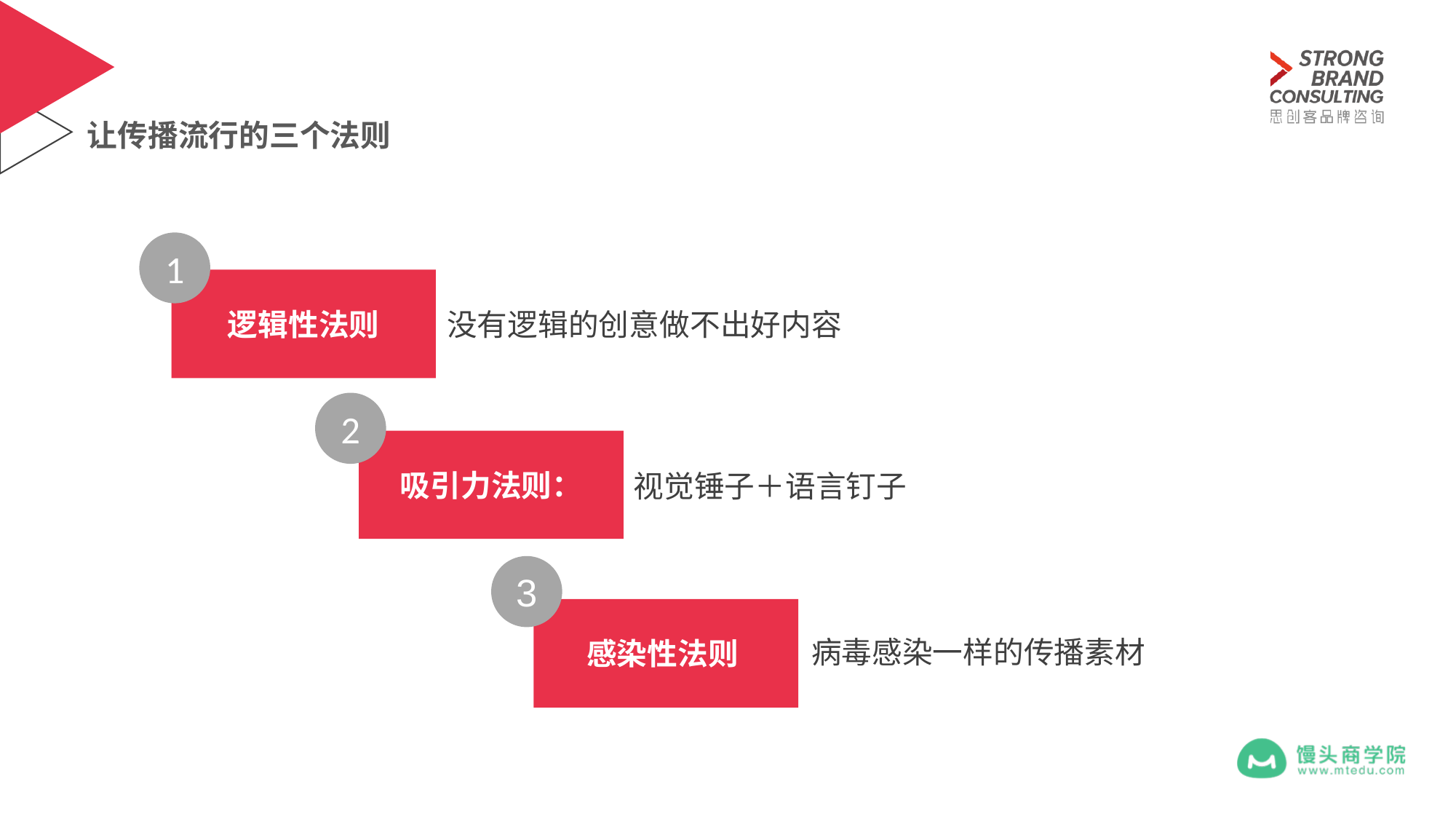

让传播流行的三个法则
1
逻辑性法则
没有逻辑的创意做不出好内容
2
吸引力法则：
视觉锤子＋语言钉子
3
感染性法则
病毒感染一样的传播素材